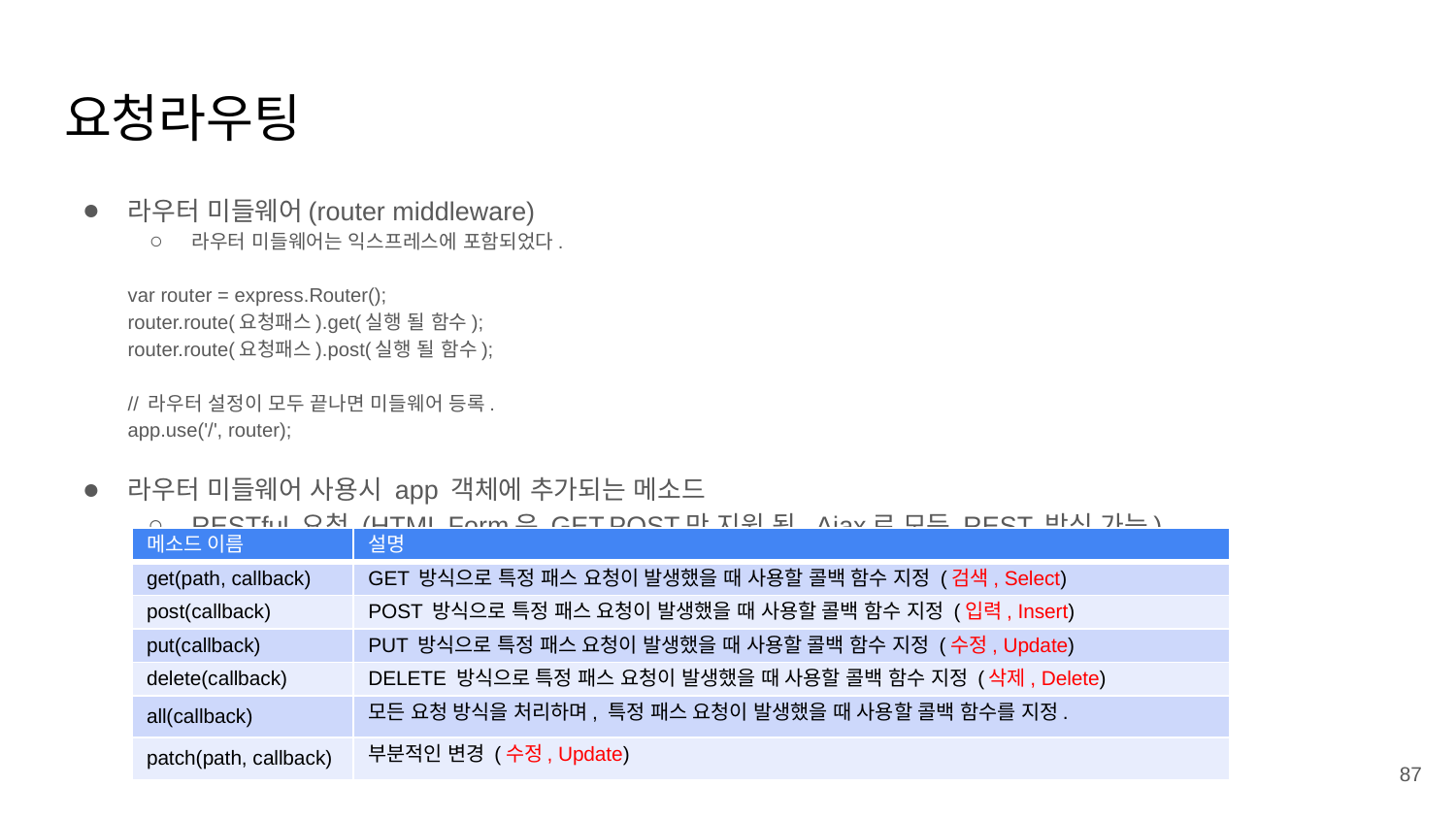

# 요청라우팅
라우터 미들웨어(router middleware)
라우터 미들웨어는 익스프레스에 포함되었다.

	var router = express.Router();
	router.route(요청패스).get(실행 될 함수);
	router.route(요청패스).post(실행 될 함수);

	// 라우터 설정이 모두 끝나면 미들웨어 등록.
	app.use('/', router);

라우터 미들웨어 사용시 app 객체에 추가되는 메소드
RESTful 요청 (HTML Form은 GET,POST만 지원 됨, Ajax로 모든 REST 방식 가능)

| 메소드 이름 | 설명 |
| --- | --- |
| get(path, callback) | GET 방식으로 특정 패스 요청이 발생했을 때 사용할 콜백 함수 지정 (검색, Select) |
| post(callback) | POST 방식으로 특정 패스 요청이 발생했을 때 사용할 콜백 함수 지정 (입력, Insert) |
| put(callback) | PUT 방식으로 특정 패스 요청이 발생했을 때 사용할 콜백 함수 지정 (수정, Update) |
| delete(callback) | DELETE 방식으로 특정 패스 요청이 발생했을 때 사용할 콜백 함수 지정 (삭제, Delete) |
| all(callback) | 모든 요청 방식을 처리하며, 특정 패스 요청이 발생했을 때 사용할 콜백 함수를 지정. |
| patch(path, callback) | 부분적인 변경 (수정, Update) |
87